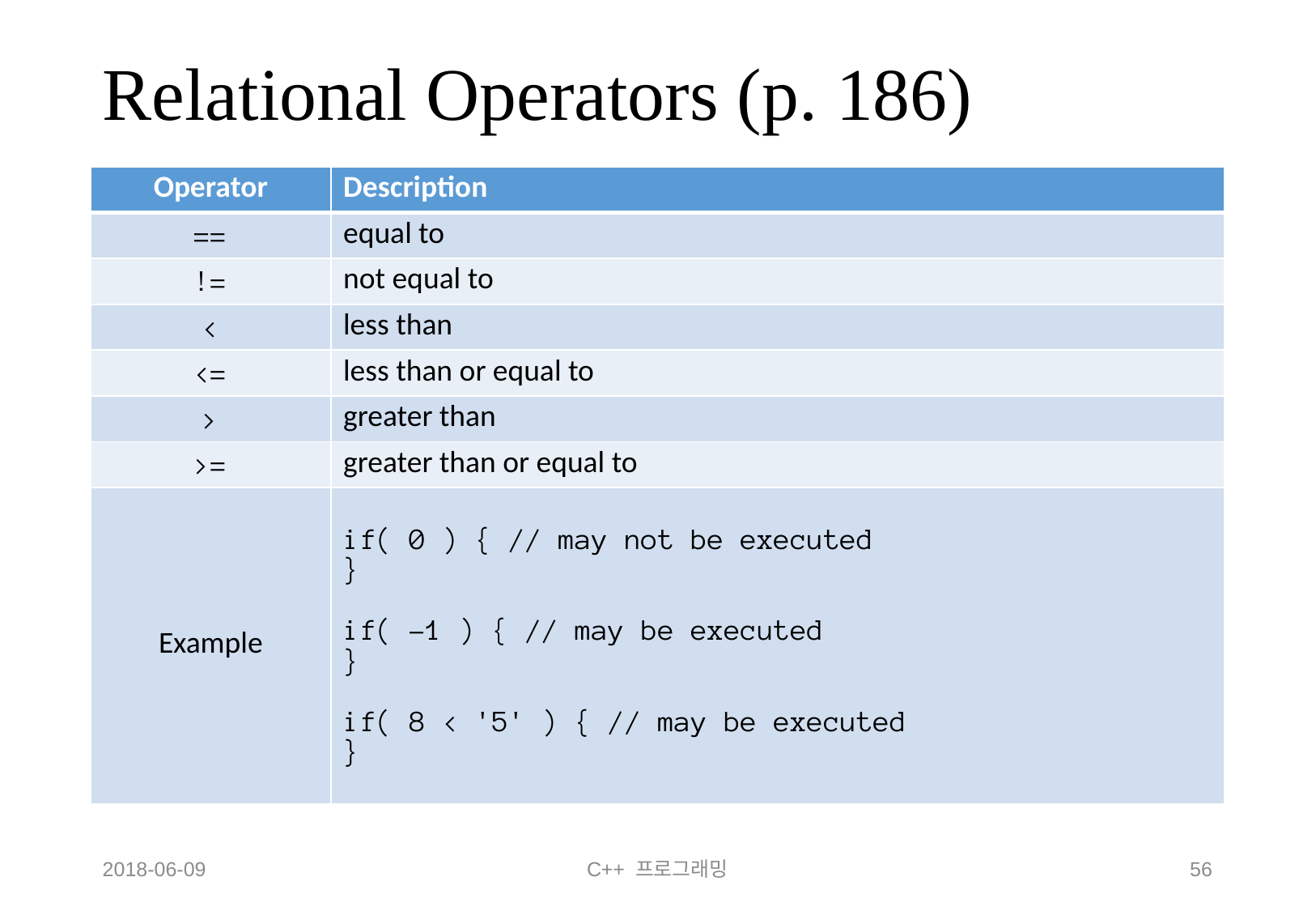

# Relational Operators (p. 186)
| Operator | Description |
| --- | --- |
| == | equal to |
| != | not equal to |
| < | less than |
| <= | less than or equal to |
| > | greater than |
| >= | greater than or equal to |
| Example | if( 0 ) { // may not be executed } if( -1 ) { // may be executed } if( 8 < '5' ) { // may be executed } |
2018-06-09
C++ 프로그래밍
56